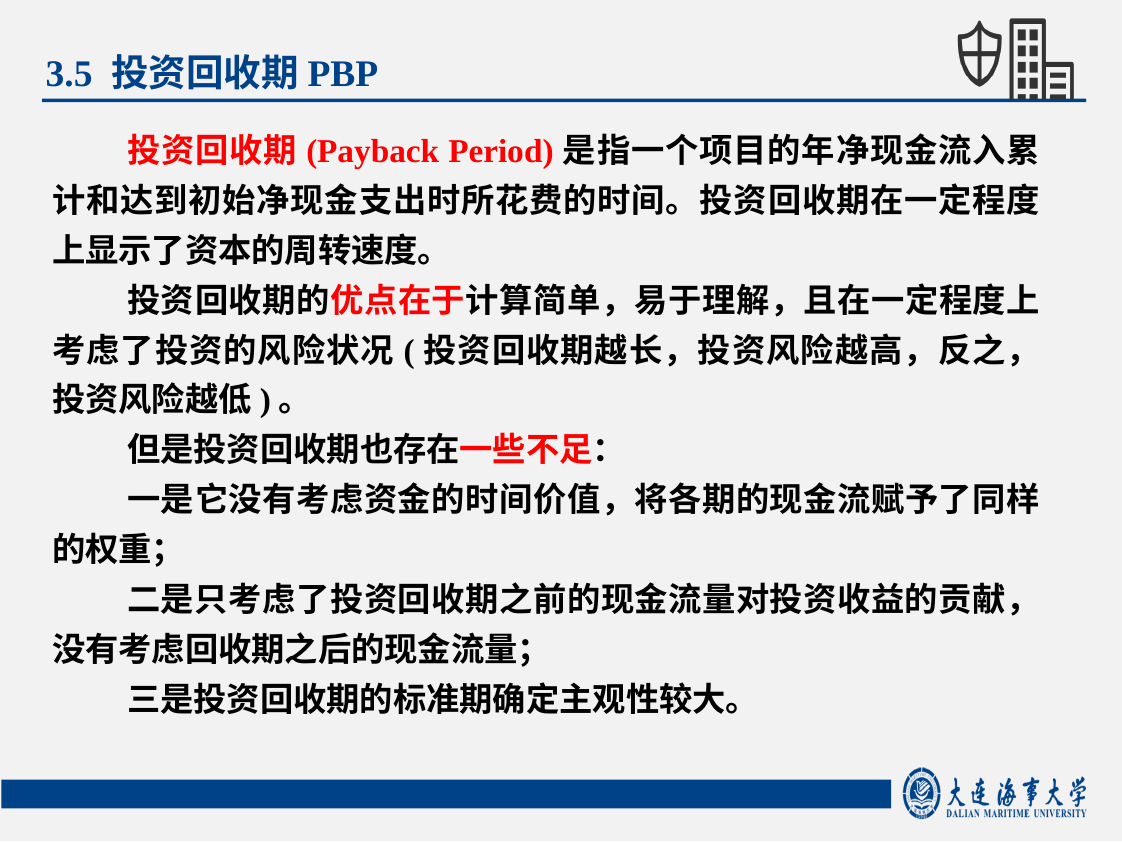

3.5 投资回收期PBP
投资回收期(Payback Period)是指一个项目的年净现金流入累计和达到初始净现金支出时所花费的时间。投资回收期在一定程度上显示了资本的周转速度。
投资回收期的优点在于计算简单，易于理解，且在一定程度上考虑了投资的风险状况(投资回收期越长，投资风险越高，反之，投资风险越低)。
但是投资回收期也存在一些不足：
一是它没有考虑资金的时间价值，将各期的现金流赋予了同样的权重；
二是只考虑了投资回收期之前的现金流量对投资收益的贡献，没有考虑回收期之后的现金流量；
三是投资回收期的标准期确定主观性较大。